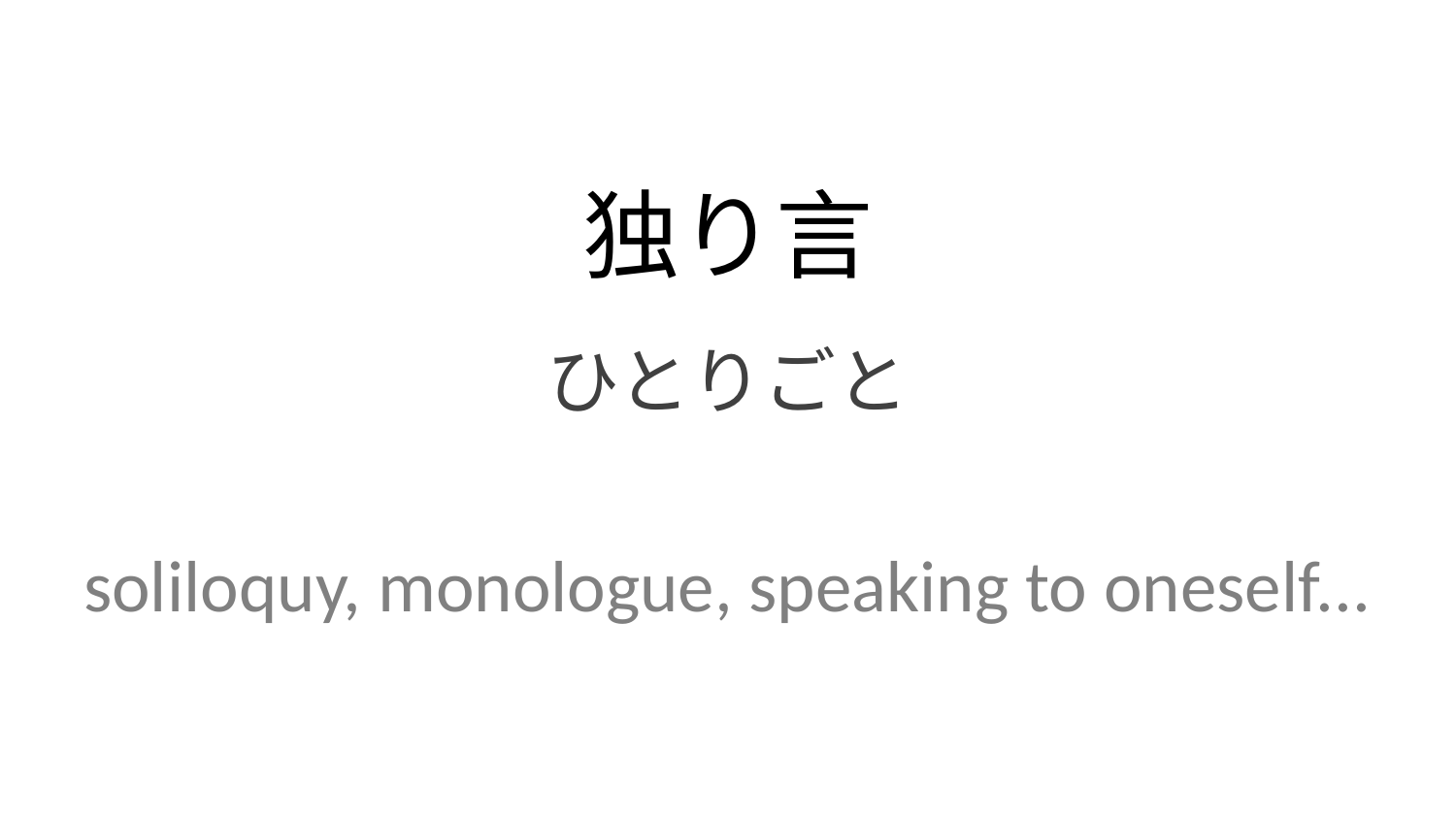

独り言

ひとりごと
soliloquy, monologue, speaking to oneself...